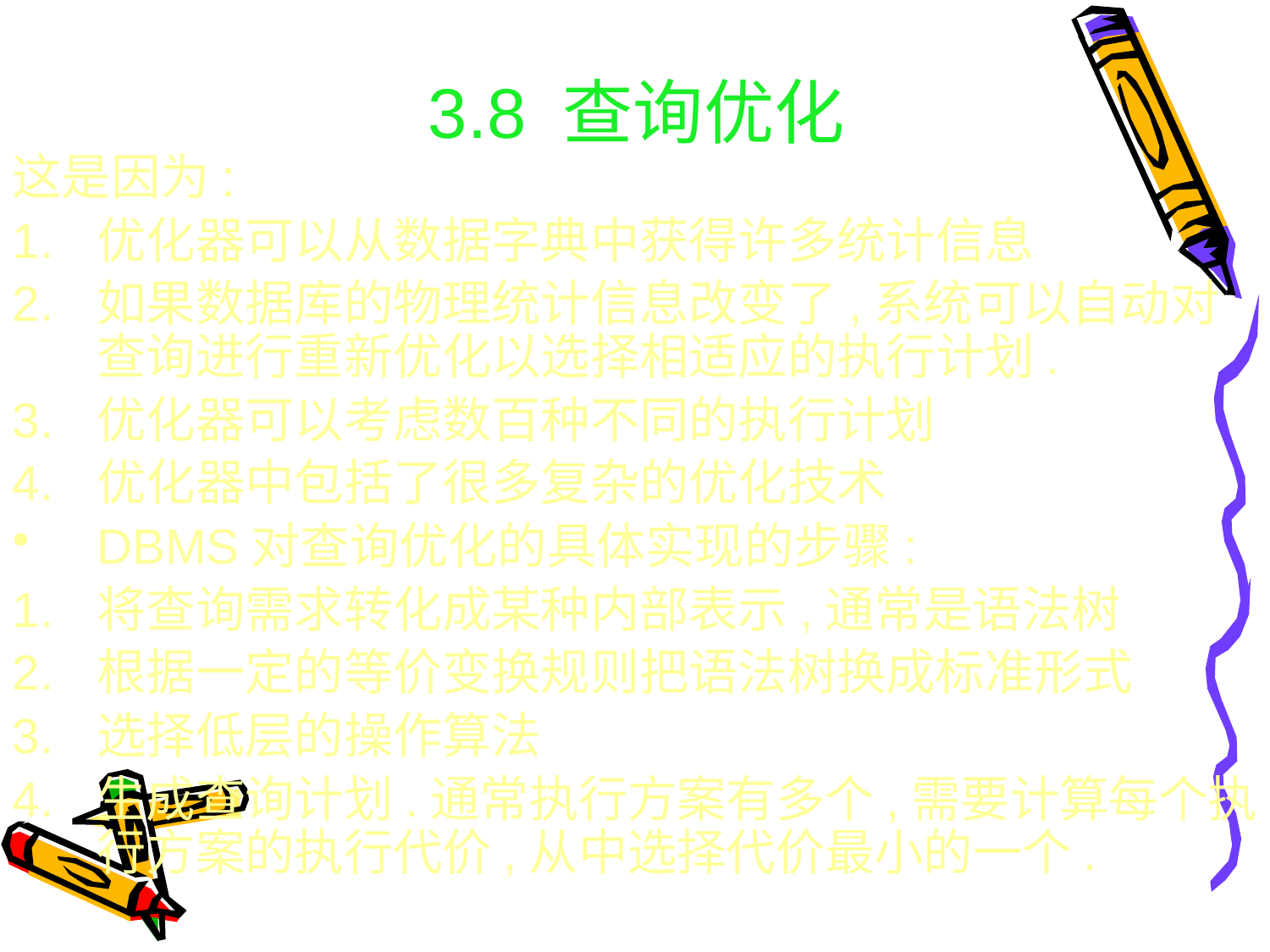

# 3.8 查询优化
这是因为:
优化器可以从数据字典中获得许多统计信息
如果数据库的物理统计信息改变了,系统可以自动对查询进行重新优化以选择相适应的执行计划.
优化器可以考虑数百种不同的执行计划
优化器中包括了很多复杂的优化技术
DBMS对查询优化的具体实现的步骤:
将查询需求转化成某种内部表示,通常是语法树
根据一定的等价变换规则把语法树换成标准形式
选择低层的操作算法
生成查询计划.通常执行方案有多个,需要计算每个执行方案的执行代价,从中选择代价最小的一个.